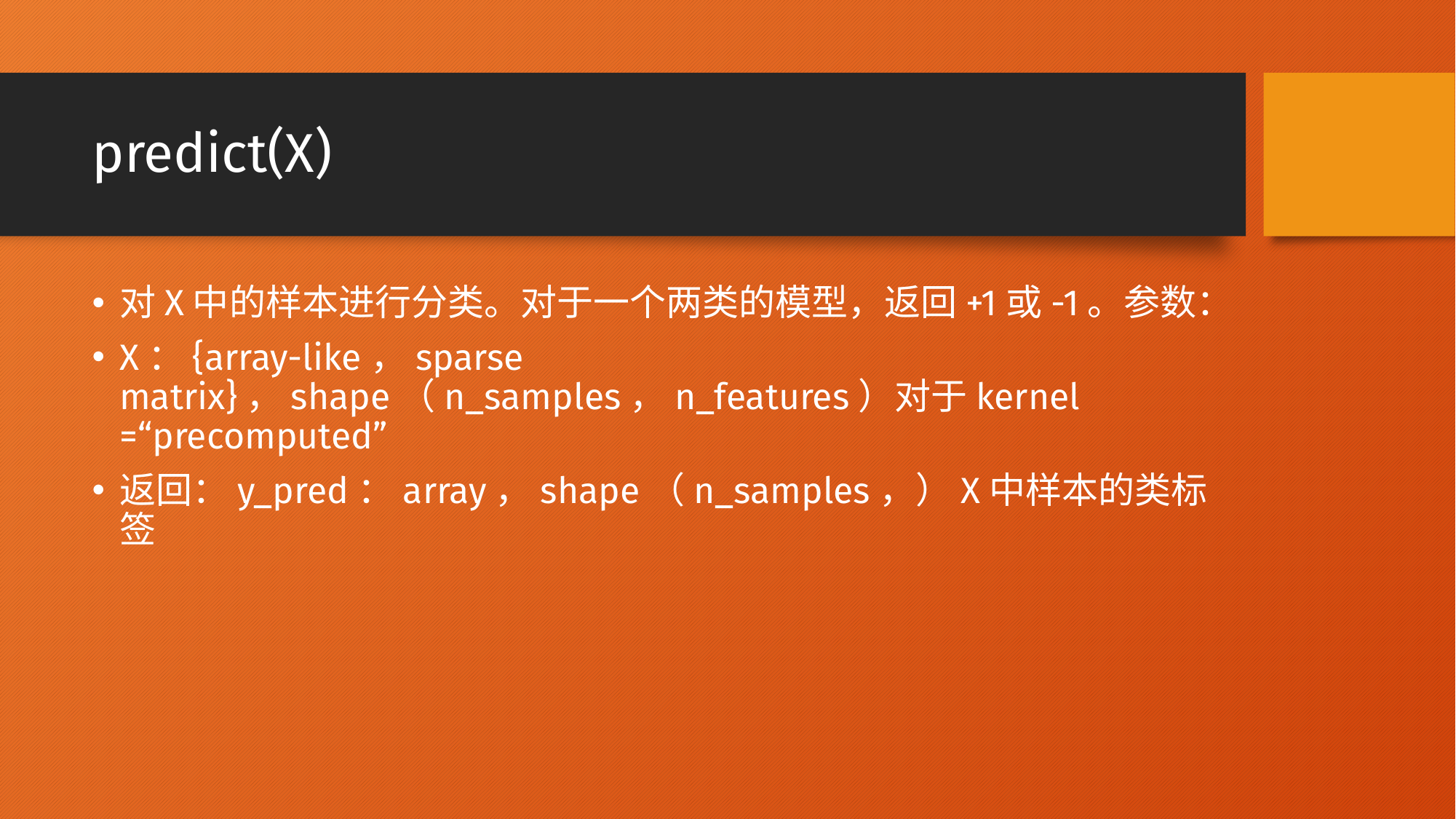

# predict(X)
对X中的样本进行分类。对于一个两类的模型，返回+1或-1。参数：
X：{array-like，sparse matrix}，shape（n_samples，n_features）对于kernel =“precomputed”
返回：y_pred：array，shape（n_samples，）X中样本的类标签